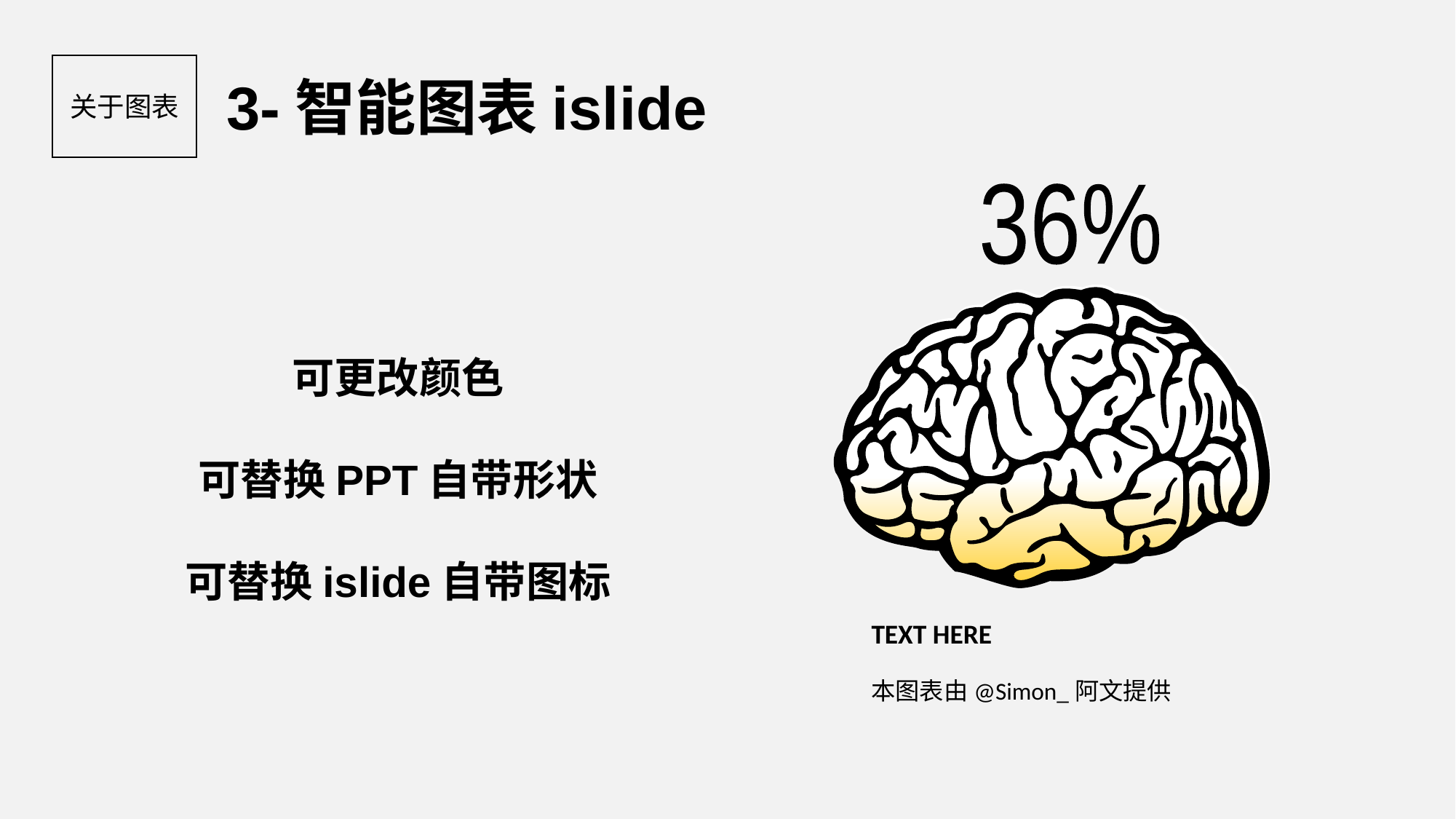

3-智能图表islide
关于图表
36%

TEXT HERE
本图表由@Simon_阿文提供
可更改颜色
可替换PPT自带形状
可替换islide自带图标